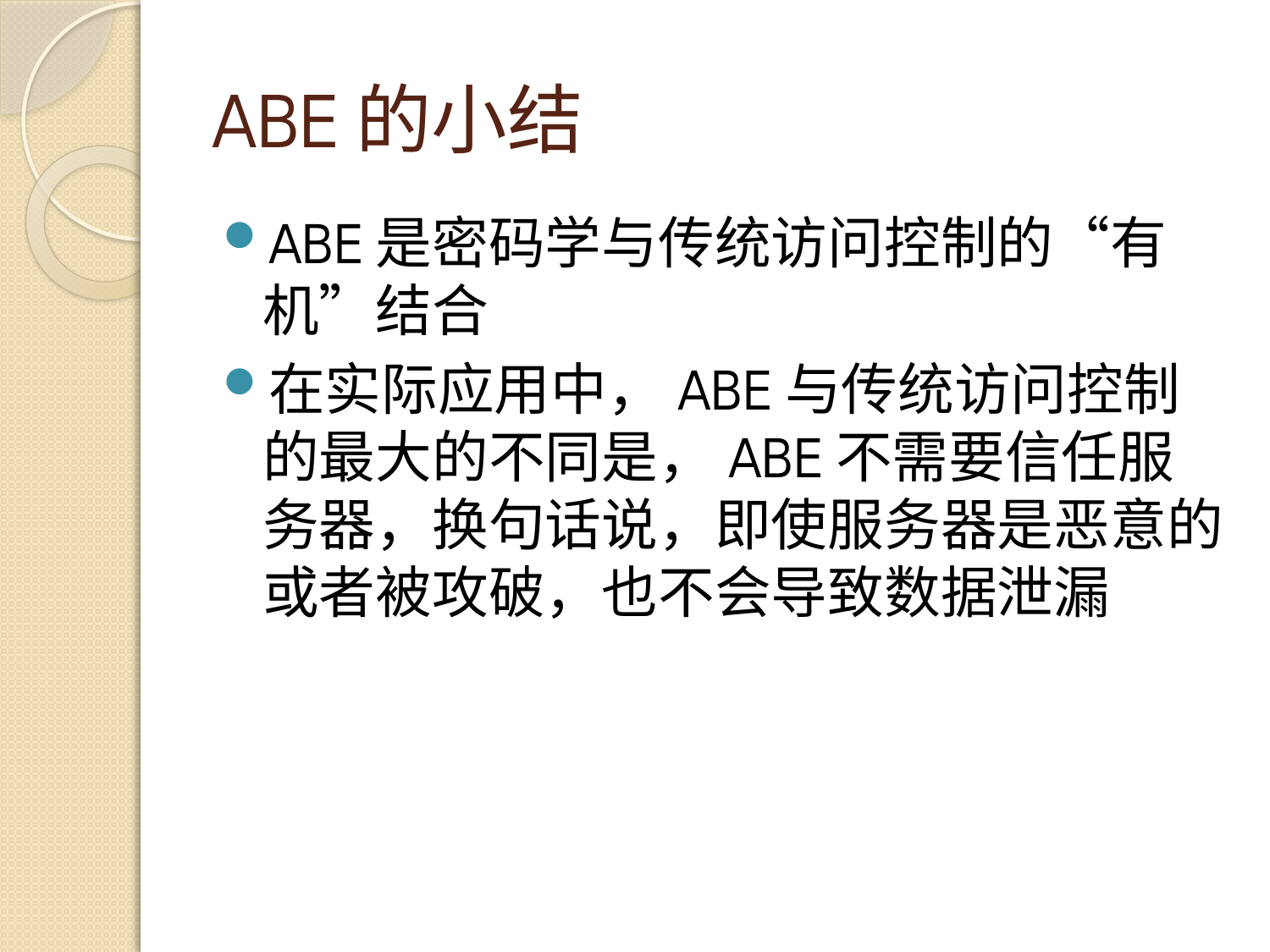

# ABE的小结
ABE是密码学与传统访问控制的“有机”结合
在实际应用中，ABE与传统访问控制的最大的不同是，ABE不需要信任服务器，换句话说，即使服务器是恶意的或者被攻破，也不会导致数据泄漏